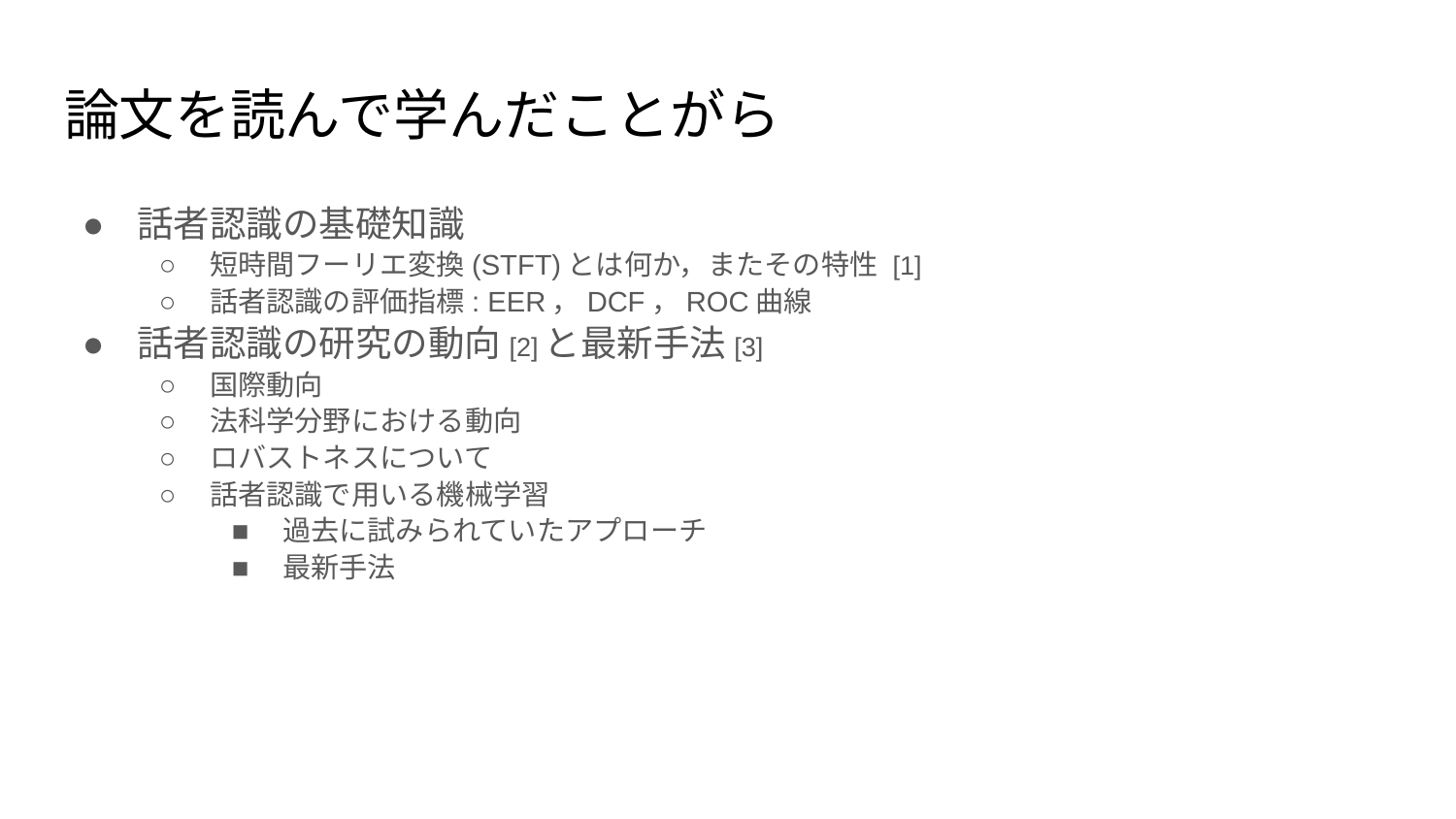

# 論文を読んで学んだことがら
話者認識の基礎知識
短時間フーリエ変換(STFT)とは何か，またその特性 [1]
話者認識の評価指標: EER，DCF，ROC曲線
話者認識の研究の動向[2]と最新手法[3]
国際動向
法科学分野における動向
ロバストネスについて
話者認識で用いる機械学習
過去に試みられていたアプローチ
最新手法